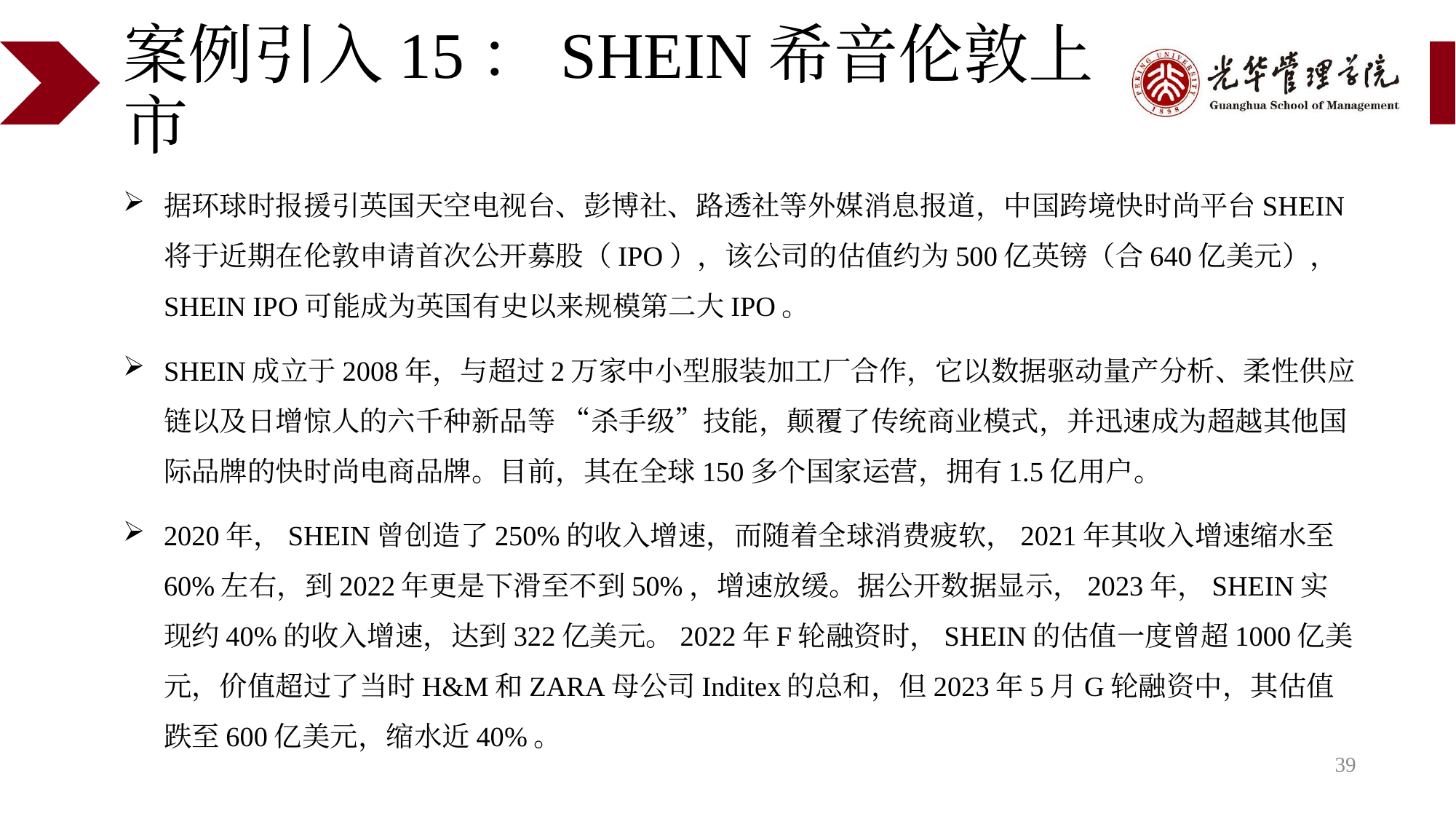

# 案例引入15：SHEIN希音伦敦上市
据环球时报援引英国天空电视台、彭博社、路透社等外媒消息报道，中国跨境快时尚平台SHEIN将于近期在伦敦申请首次公开募股（IPO），该公司的估值约为500亿英镑（合640亿美元），SHEIN IPO可能成为英国有史以来规模第二大IPO。
SHEIN成立于2008年，与超过2万家中小型服装加工厂合作，它以数据驱动量产分析、柔性供应链以及日增惊人的六千种新品等 “杀手级”技能，颠覆了传统商业模式，并迅速成为超越其他国际品牌的快时尚电商品牌。目前，其在全球150多个国家运营，拥有1.5亿用户。
2020年，SHEIN曾创造了250%的收入增速，而随着全球消费疲软，2021年其收入增速缩水至60%左右，到2022年更是下滑至不到50%，增速放缓。据公开数据显示，2023年，SHEIN实现约40%的收入增速，达到322亿美元。2022年F轮融资时，SHEIN的估值一度曾超1000亿美元，价值超过了当时H&M和ZARA母公司Inditex的总和，但2023年5月G轮融资中，其估值跌至600亿美元，缩水近40%。
39